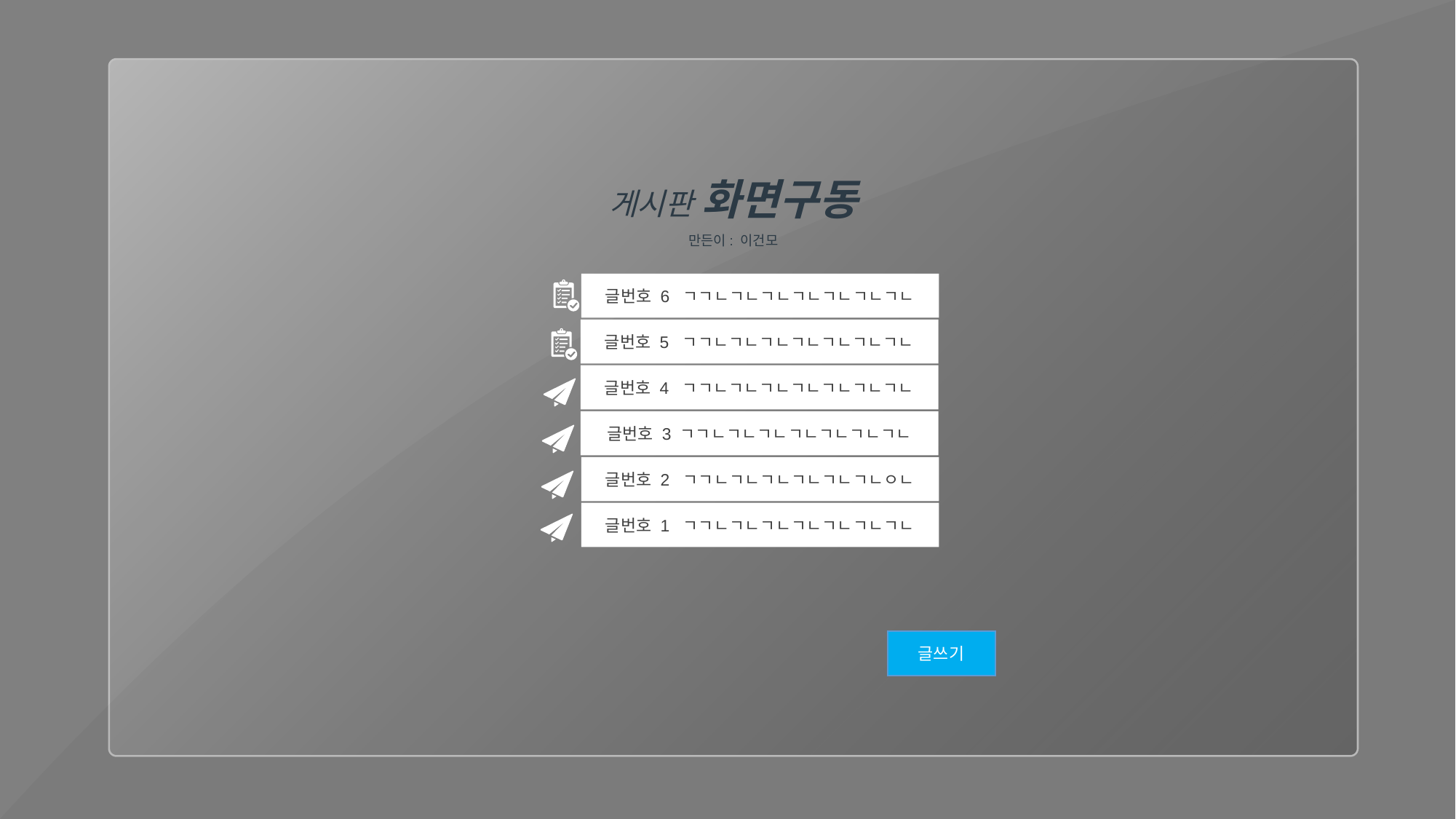

게시판 화면구동
만든이: 이건모
글번호 6  ㄱㄱㄴㄱㄴㄱㄴㄱㄴㄱㄴㄱㄴㄱㄴ

글번호 5  ㄱㄱㄴㄱㄴㄱㄴㄱㄴㄱㄴㄱㄴㄱㄴ

글번호 4  ㄱㄱㄴㄱㄴㄱㄴㄱㄴㄱㄴㄱㄴㄱㄴ

글번호 3 ㄱㄱㄴㄱㄴㄱㄴㄱㄴㄱㄴㄱㄴㄱㄴ

글번호 2  ㄱㄱㄴㄱㄴㄱㄴㄱㄴㄱㄴㄱㄴㅇㄴ

글번호 1  ㄱㄱㄴㄱㄴㄱㄴㄱㄴㄱㄴㄱㄴㄱㄴ

글쓰기